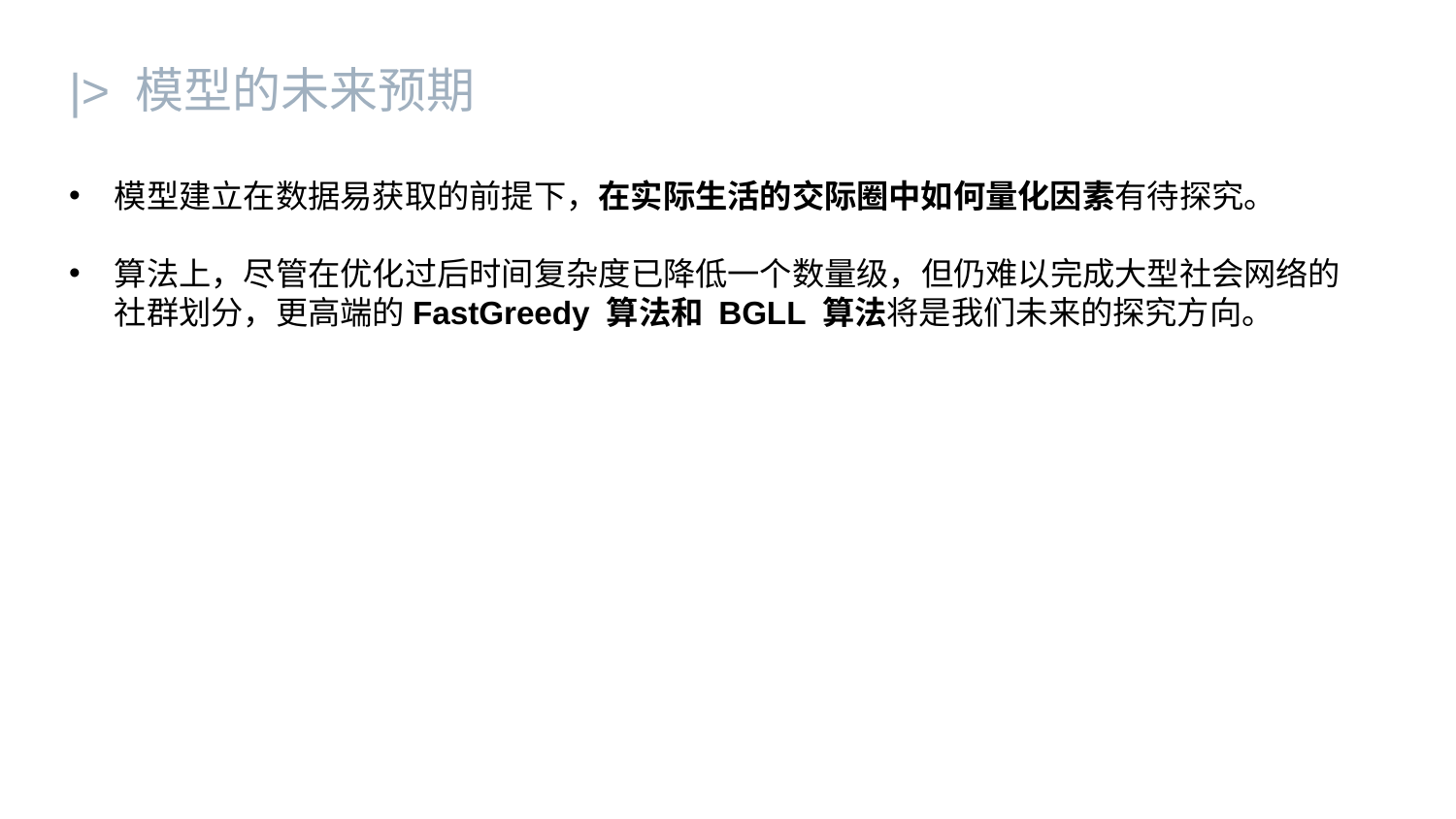

|> 模型的未来预期
模型建立在数据易获取的前提下，在实际生活的交际圈中如何量化因素有待探究。

算法上，尽管在优化过后时间复杂度已降低一个数量级，但仍难以完成大型社会网络的社群划分，更高端的FastGreedy 算法和 BGLL 算法将是我们未来的探究方向。